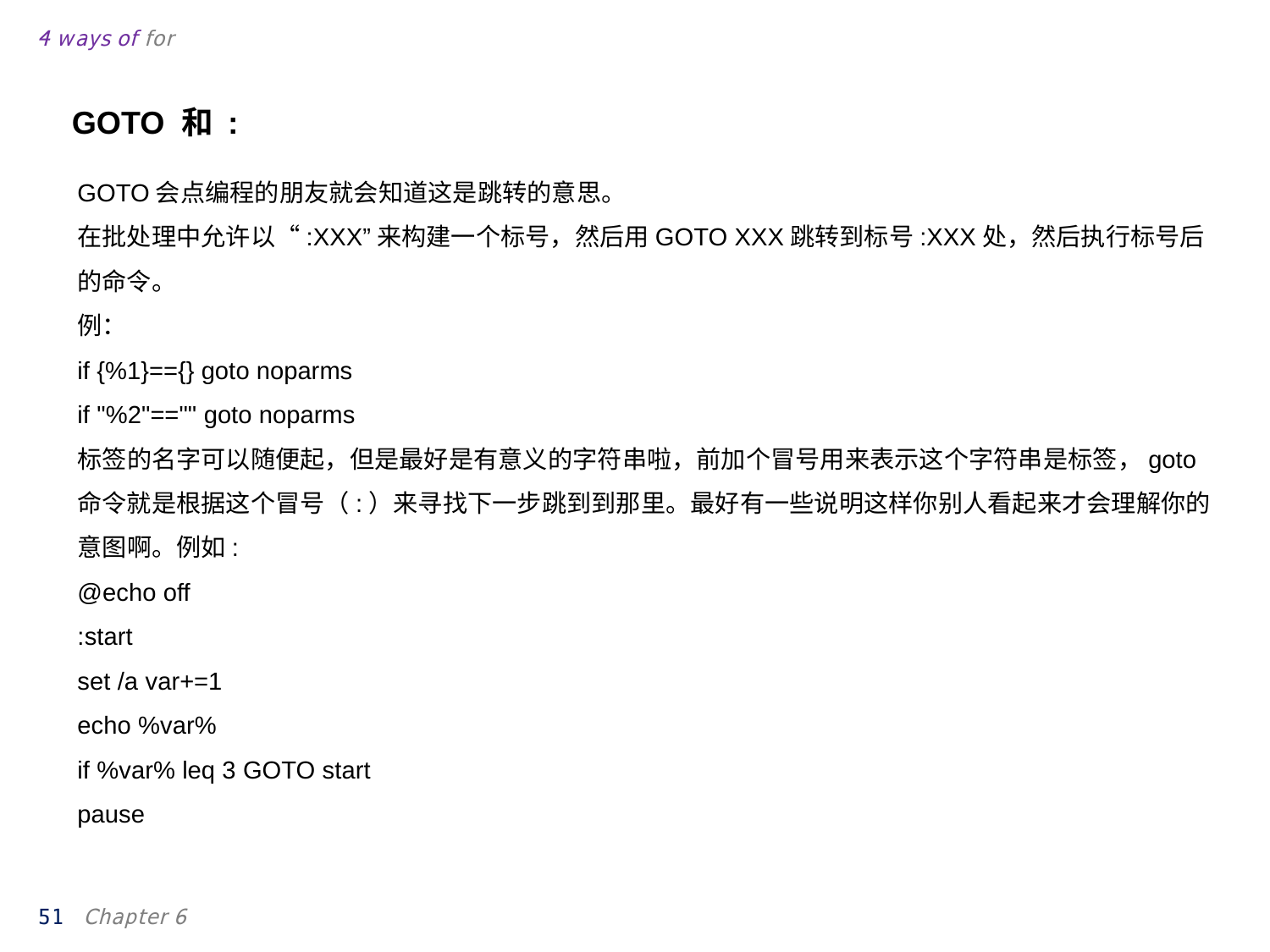

4 ways of for
GOTO 和 :
GOTO会点编程的朋友就会知道这是跳转的意思。
在批处理中允许以“:XXX”来构建一个标号，然后用GOTO XXX跳转到标号:XXX处，然后执行标号后的命令。
例：
if {%1}=={} goto noparms
if "%2"=="" goto noparms
标签的名字可以随便起，但是最好是有意义的字符串啦，前加个冒号用来表示这个字符串是标签，goto
命令就是根据这个冒号（:）来寻找下一步跳到到那里。最好有一些说明这样你别人看起来才会理解你的
意图啊。例如:
@echo off
:start
set /a var+=1
echo %var%
if %var% leq 3 GOTO start
pause
51   Chapter 6